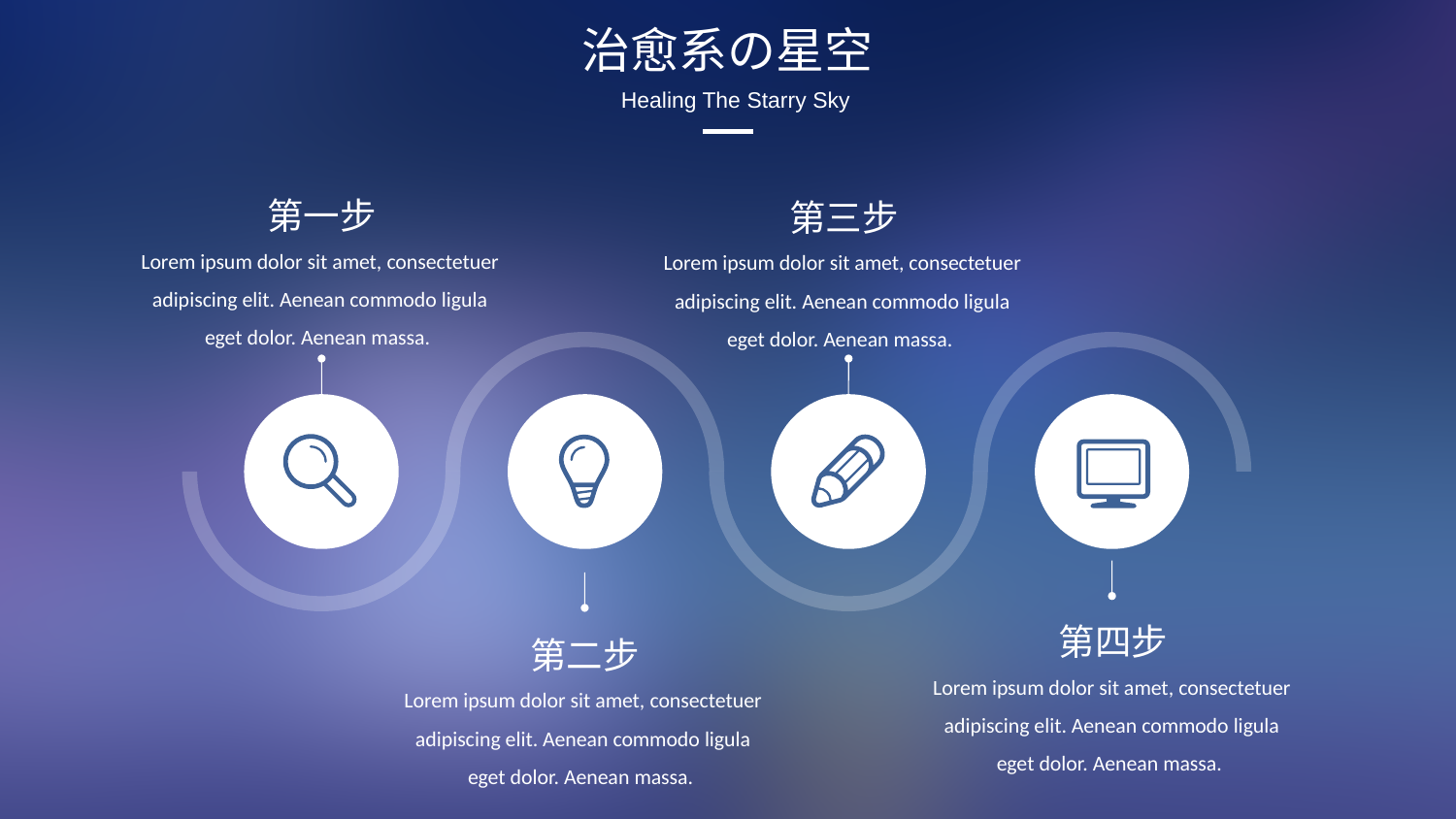

治愈系の星空
Healing The Starry Sky
第一步
第三步
Lorem ipsum dolor sit amet, consectetuer adipiscing elit. Aenean commodo ligula eget dolor. Aenean massa.
Lorem ipsum dolor sit amet, consectetuer adipiscing elit. Aenean commodo ligula eget dolor. Aenean massa.

第四步
第二步
Lorem ipsum dolor sit amet, consectetuer adipiscing elit. Aenean commodo ligula eget dolor. Aenean massa.
Lorem ipsum dolor sit amet, consectetuer adipiscing elit. Aenean commodo ligula eget dolor. Aenean massa.